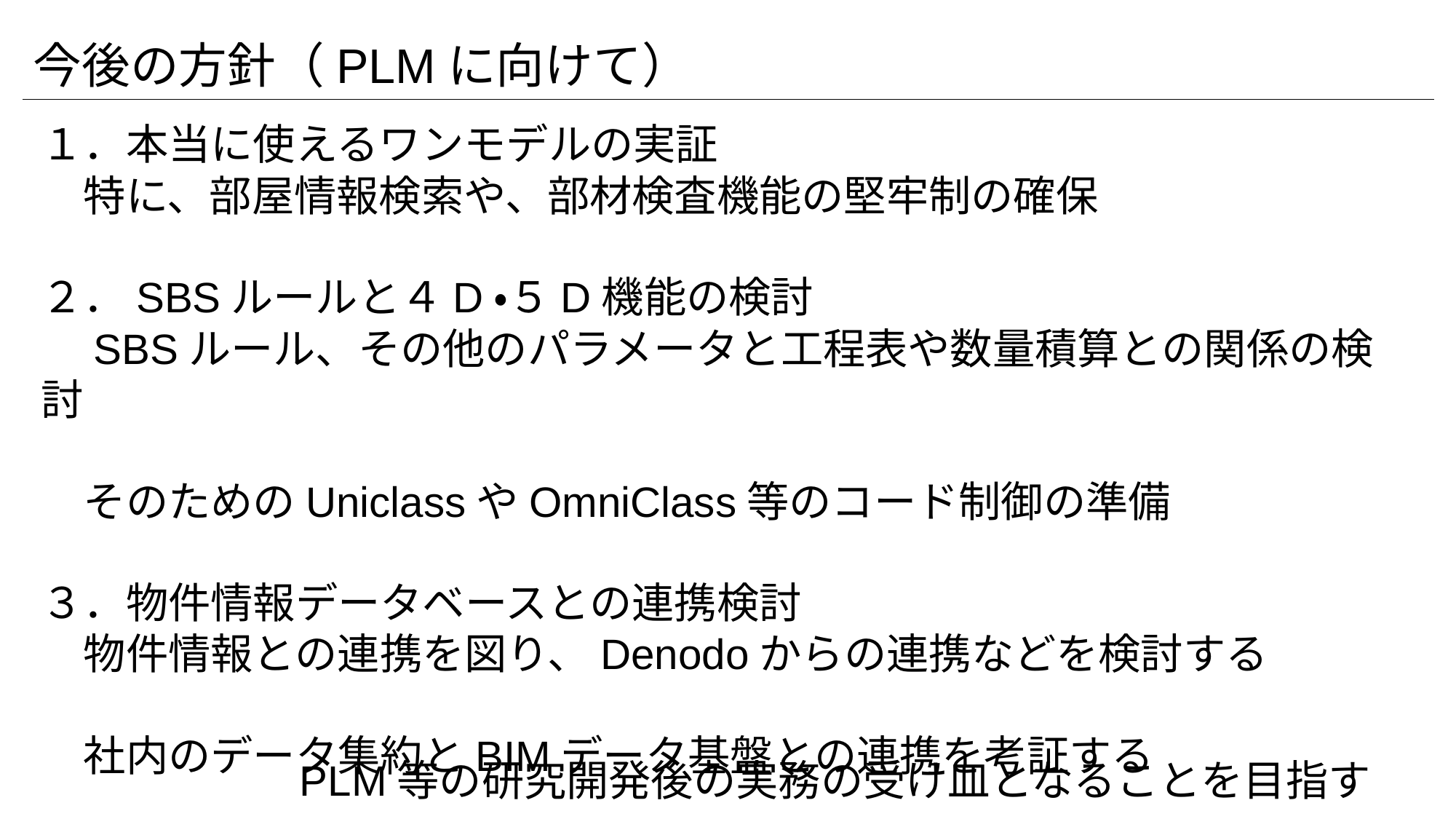

今後の方針（PLMに向けて）
１．本当に使えるワンモデルの実証
　特に、部屋情報検索や、部材検査機能の堅牢制の確保

２．SBSルールと４D・５D機能の検討
　SBSルール、その他のパラメータと工程表や数量積算との関係の検討

　そのためのUniclassやOmniClass等のコード制御の準備

３．物件情報データベースとの連携検討
　物件情報との連携を図り、Denodoからの連携などを検討する

　社内のデータ集約とBIMデータ基盤との連携を考証する
PLM等の研究開発後の実務の受け皿となることを目指す